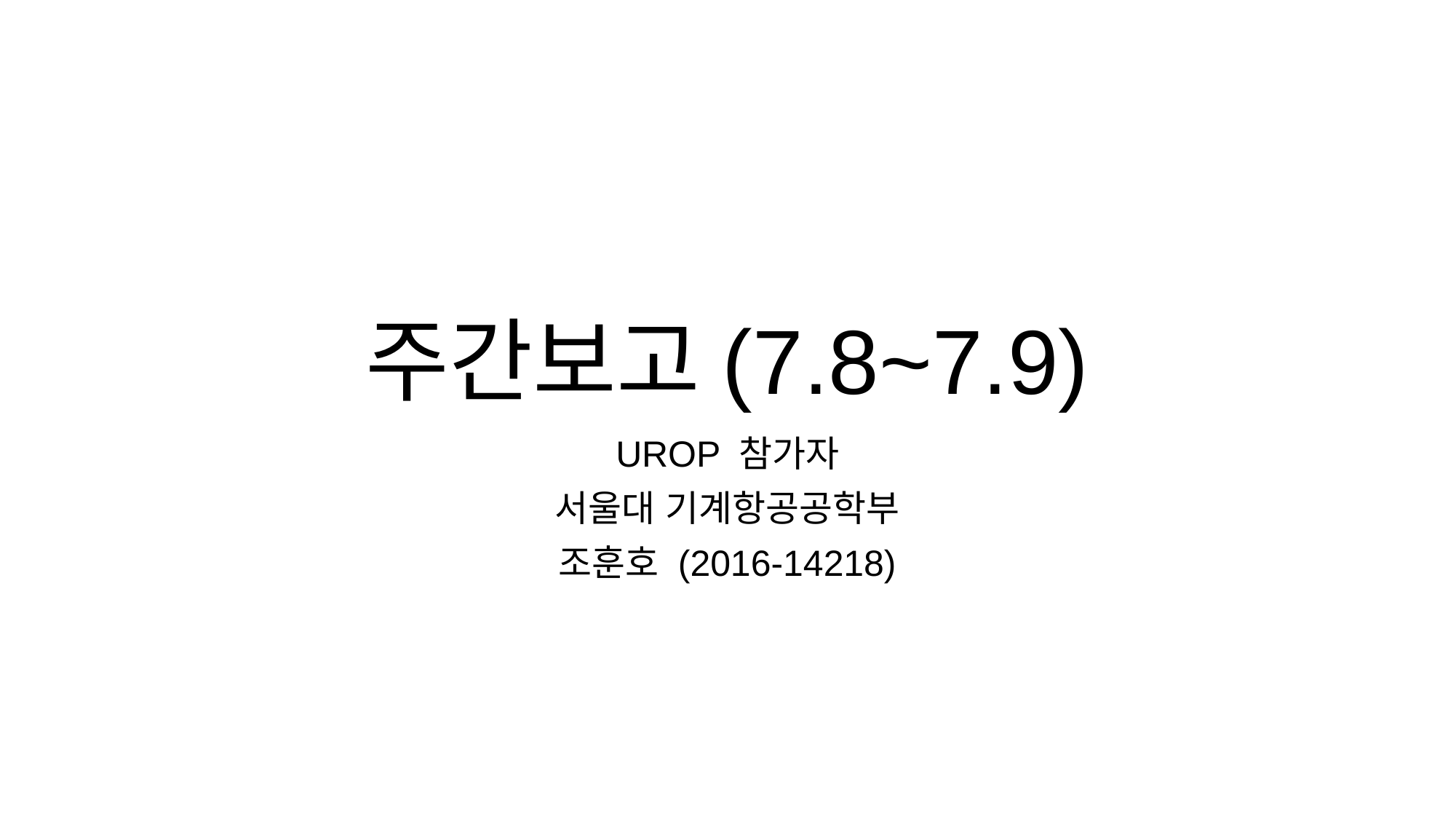

# 주간보고(7.8~7.9)
UROP 참가자
서울대 기계항공공학부
조훈호 (2016-14218)